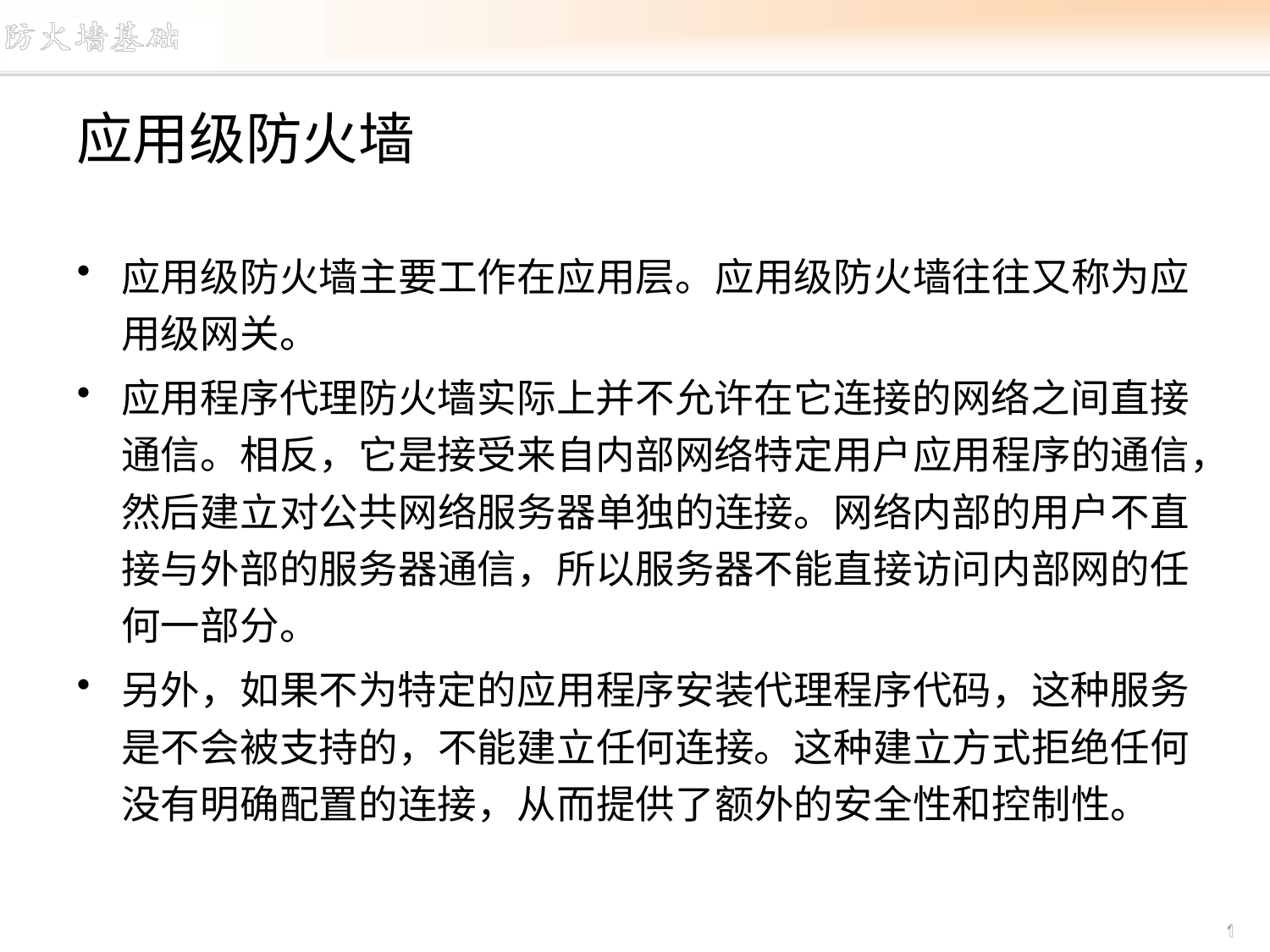

应用级防火墙
应用级防火墙主要工作在应用层。应用级防火墙往往又称为应用级网关。
应用程序代理防火墙实际上并不允许在它连接的网络之间直接通信。相反，它是接受来自内部网络特定用户应用程序的通信，然后建立对公共网络服务器单独的连接。网络内部的用户不直接与外部的服务器通信，所以服务器不能直接访问内部网的任何一部分。
另外，如果不为特定的应用程序安装代理程序代码，这种服务是不会被支持的，不能建立任何连接。这种建立方式拒绝任何没有明确配置的连接，从而提供了额外的安全性和控制性。